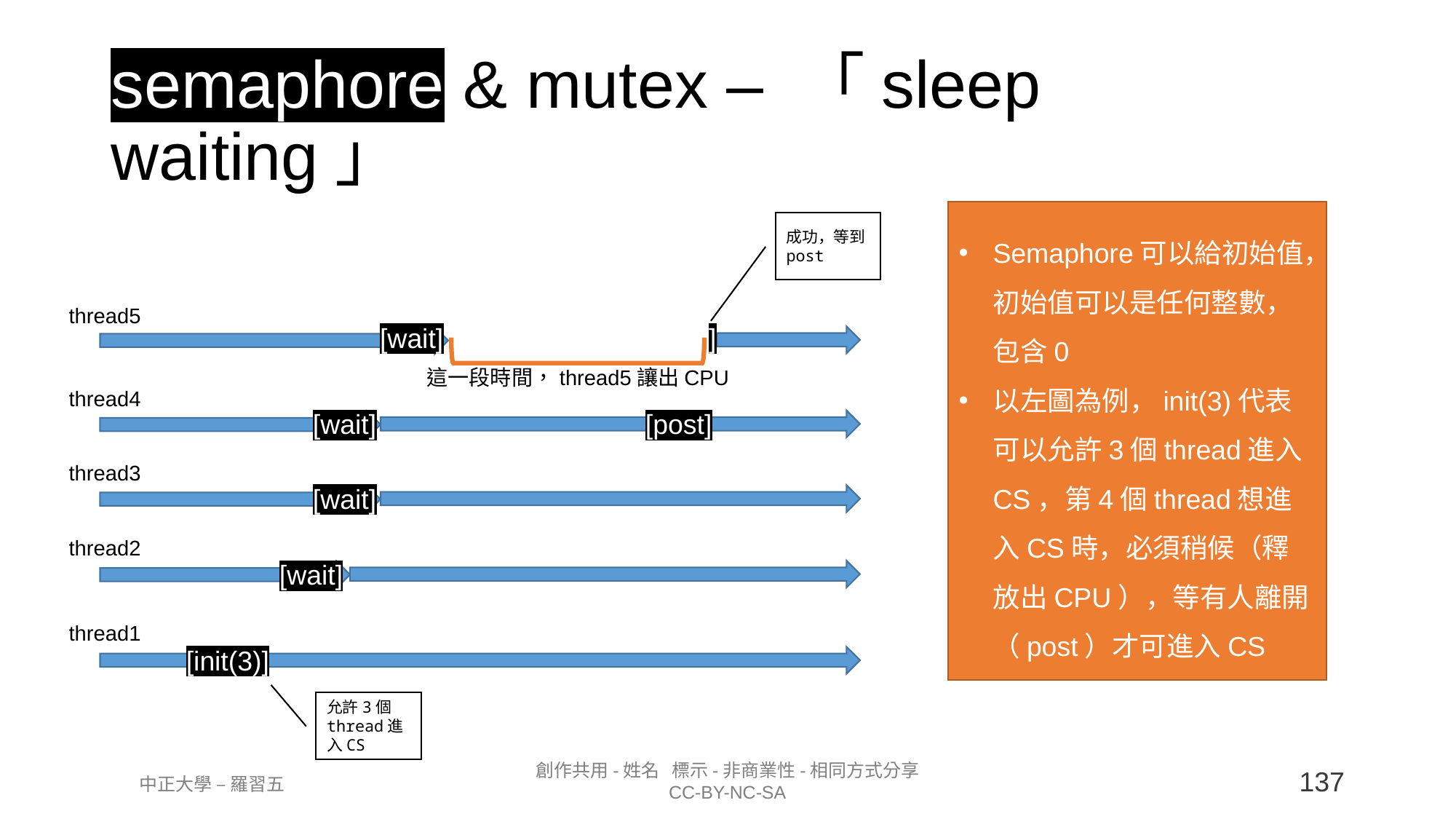

# semaphore & mutex – 「sleep waiting」
Semaphore可以給初始值，初始值可以是任何整數，包含0
以左圖為例，init(3)代表可以允許3個thread進入CS，第4個thread想進入CS時，必須稍候（釋放出CPU），等有人離開（post）才可進入CS
成功，等到post

thread5
[wait]
]

這一段時間，thread5讓出CPU
thread4
[wait]
[post]

thread3
[wait]

thread2
[wait]

thread1
[init(3)]

允許3個thread進入CS